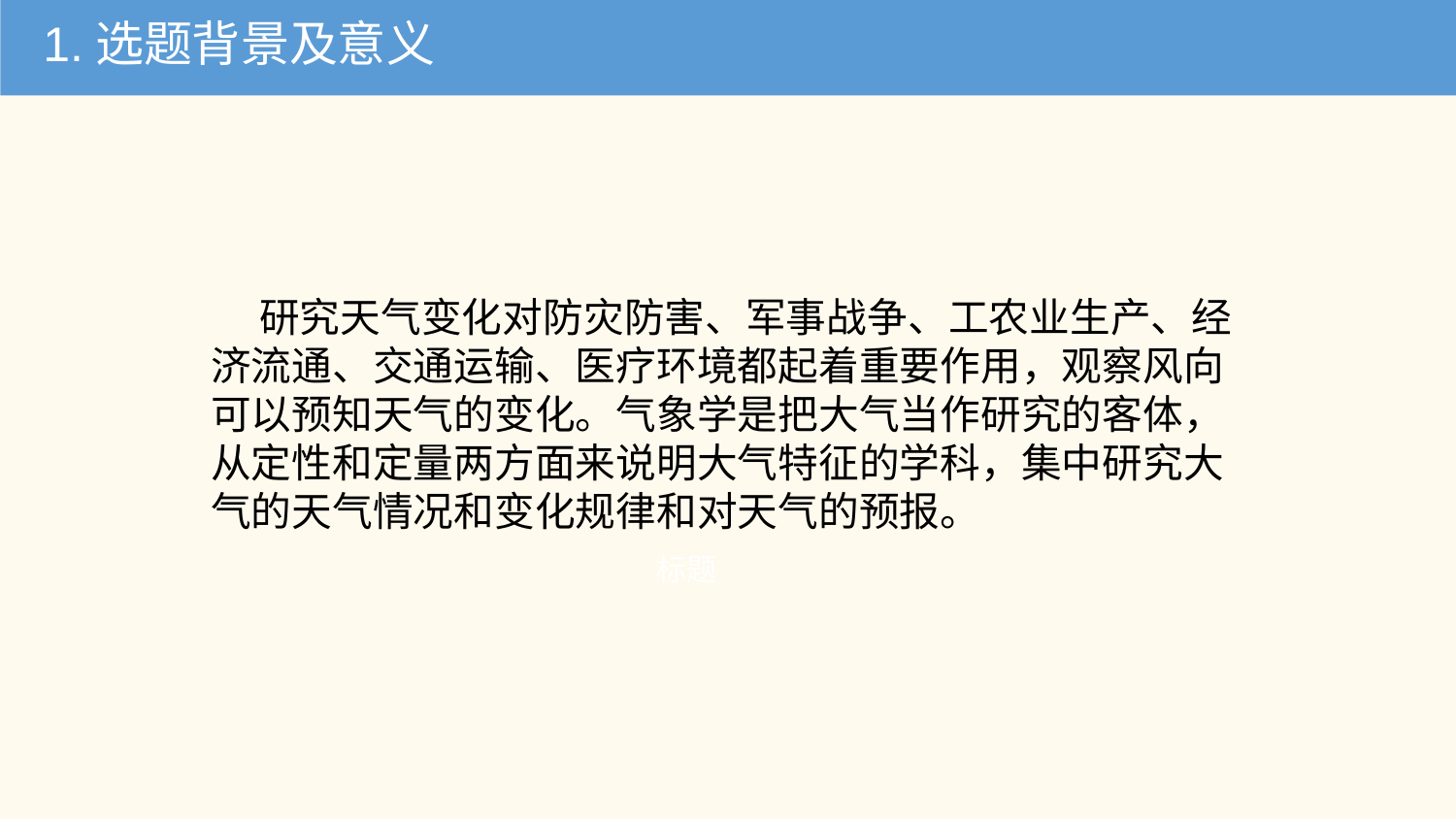

1.选题背景及意义

3
研究天气变化对防灾防害、军事战争、工农业生产、经济流通、交通运输、医疗环境都起着重要作用，观察风向可以预知天气的变化。气象学是把大气当作研究的客体，从定性和定量两方面来说明大气特征的学科，集中研究大气的天气情况和变化规律和对天气的预报。
标题